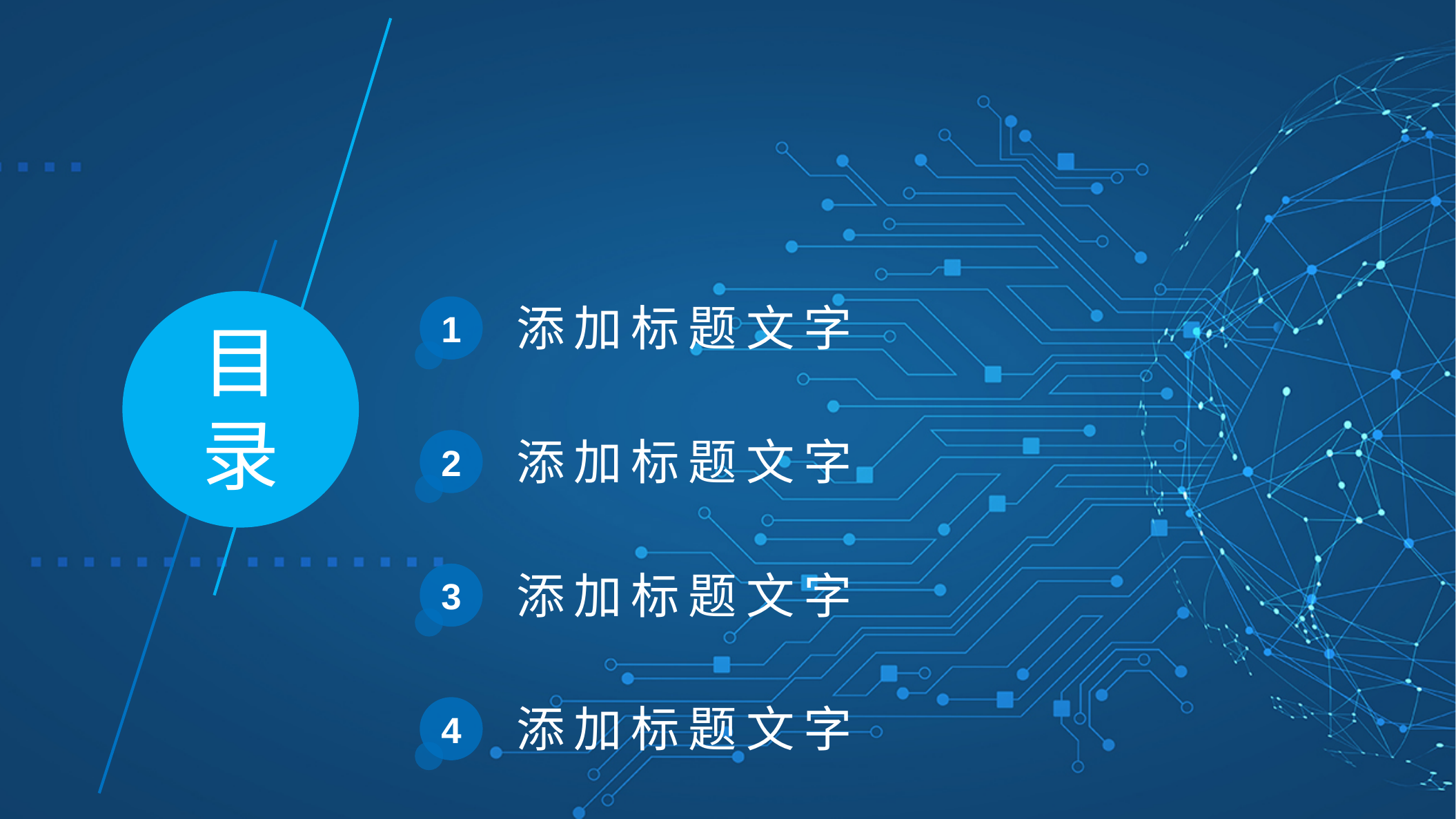

添加标题文字

目录
1

添加标题文字
2

添加标题文字
3

添加标题文字
4